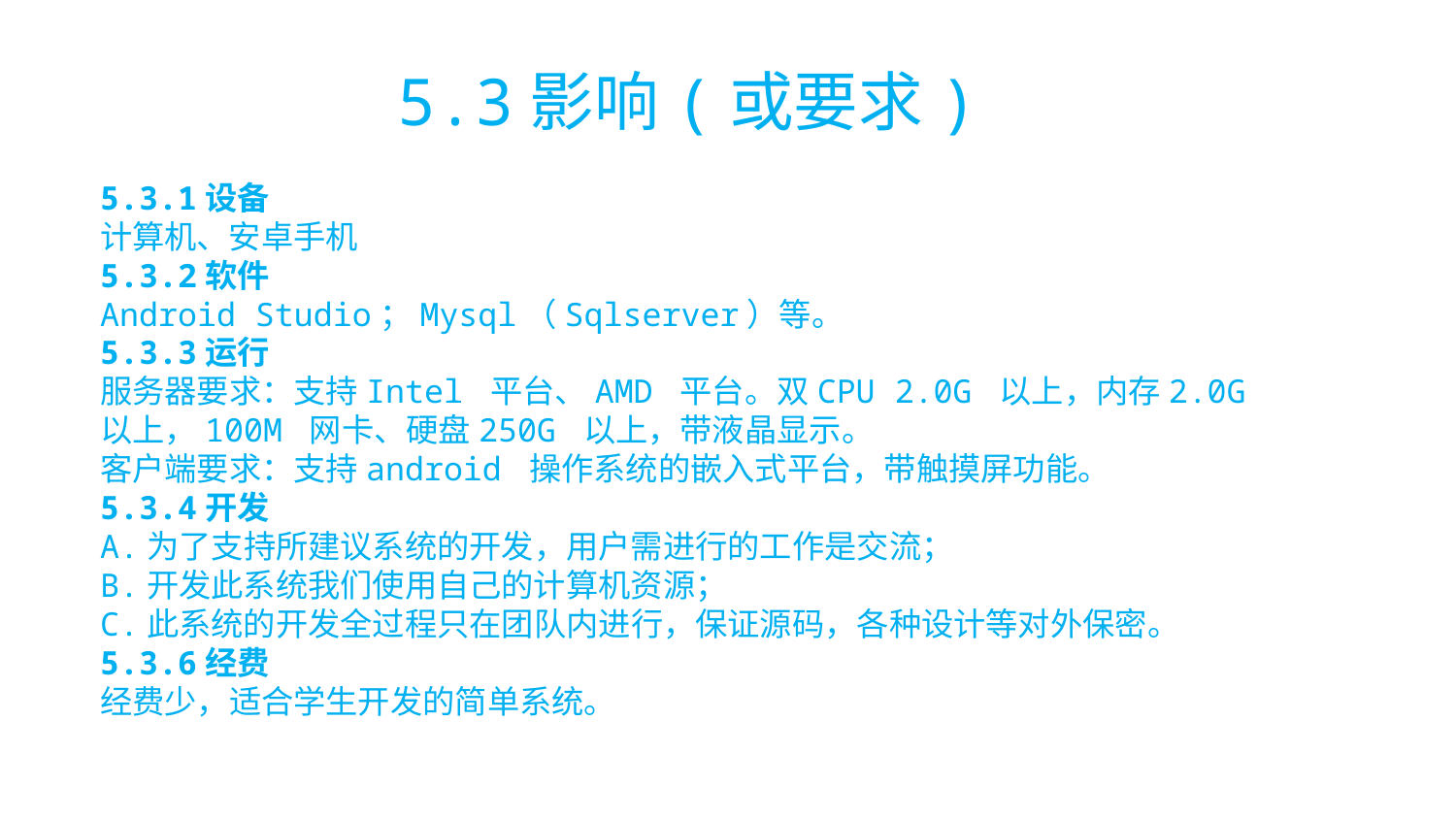

5.3影响(或要求)

5.3.1设备
计算机、安卓手机
5.3.2软件
Android Studio；Mysql（Sqlserver）等。
5.3.3运行
服务器要求：支持Intel 平台、AMD 平台。双CPU 2.0G 以上，内存2.0G 以上，100M 网卡、硬盘250G 以上，带液晶显示。
客户端要求：支持android 操作系统的嵌入式平台，带触摸屏功能。
5.3.4开发
A.为了支持所建议系统的开发，用户需进行的工作是交流；
B.开发此系统我们使用自己的计算机资源；
C.此系统的开发全过程只在团队内进行，保证源码，各种设计等对外保密。
5.3.6经费
经费少，适合学生开发的简单系统。